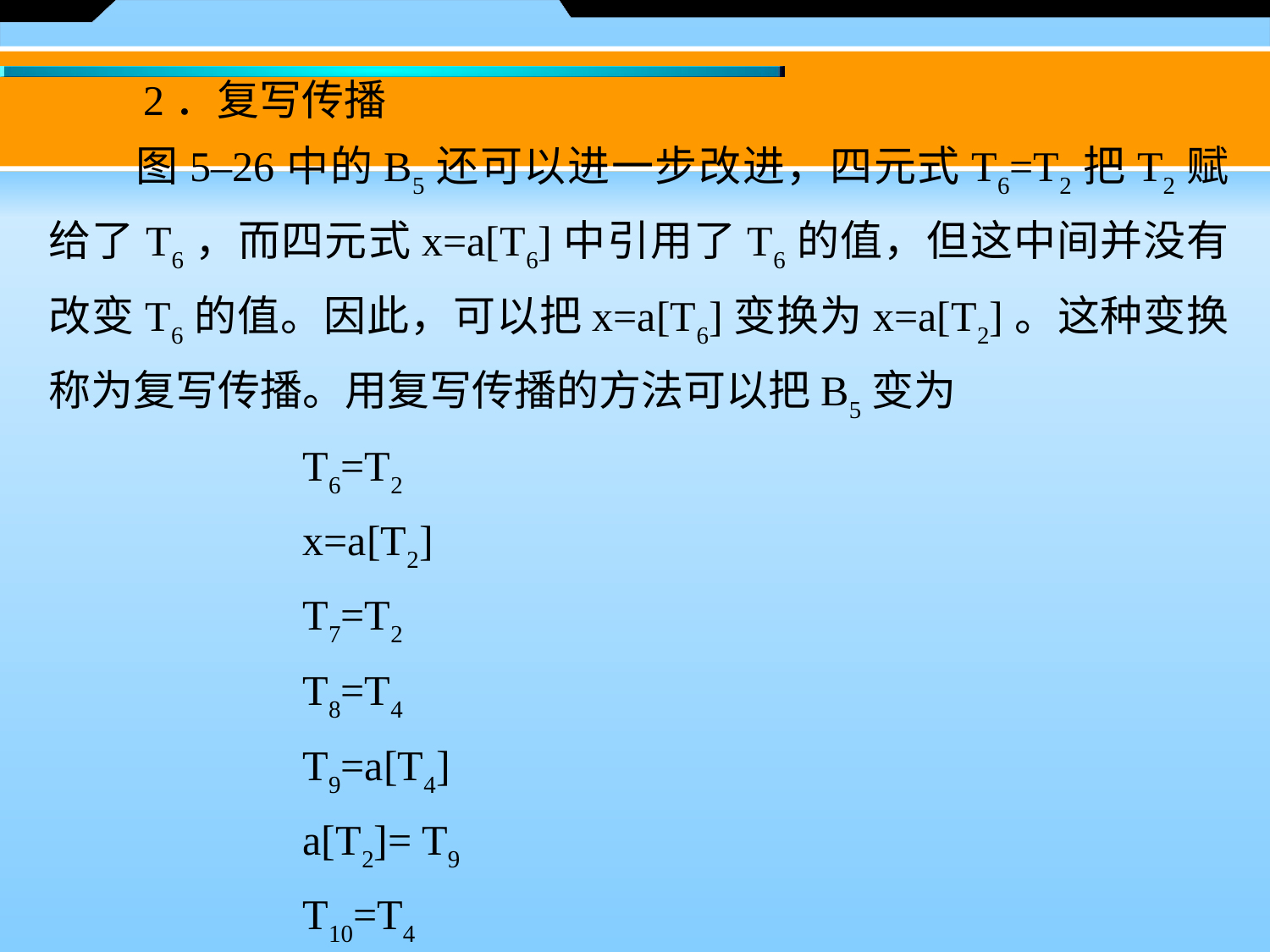

2．复写传播
　　图5–26中的B5还可以进一步改进，四元式T6=T2把T2赋给了T6，而四元式x=a[T6]中引用了T6的值，但这中间并没有改变T6的值。因此，可以把x=a[T6]变换为x=a[T2]。这种变换称为复写传播。用复写传播的方法可以把B5变为
		T6=T2
		x=a[T2]
		T7=T2
		T8=T4
		T9=a[T4]
		a[T2]= T9
		T10=T4
		a[T4]=x
		goto B2